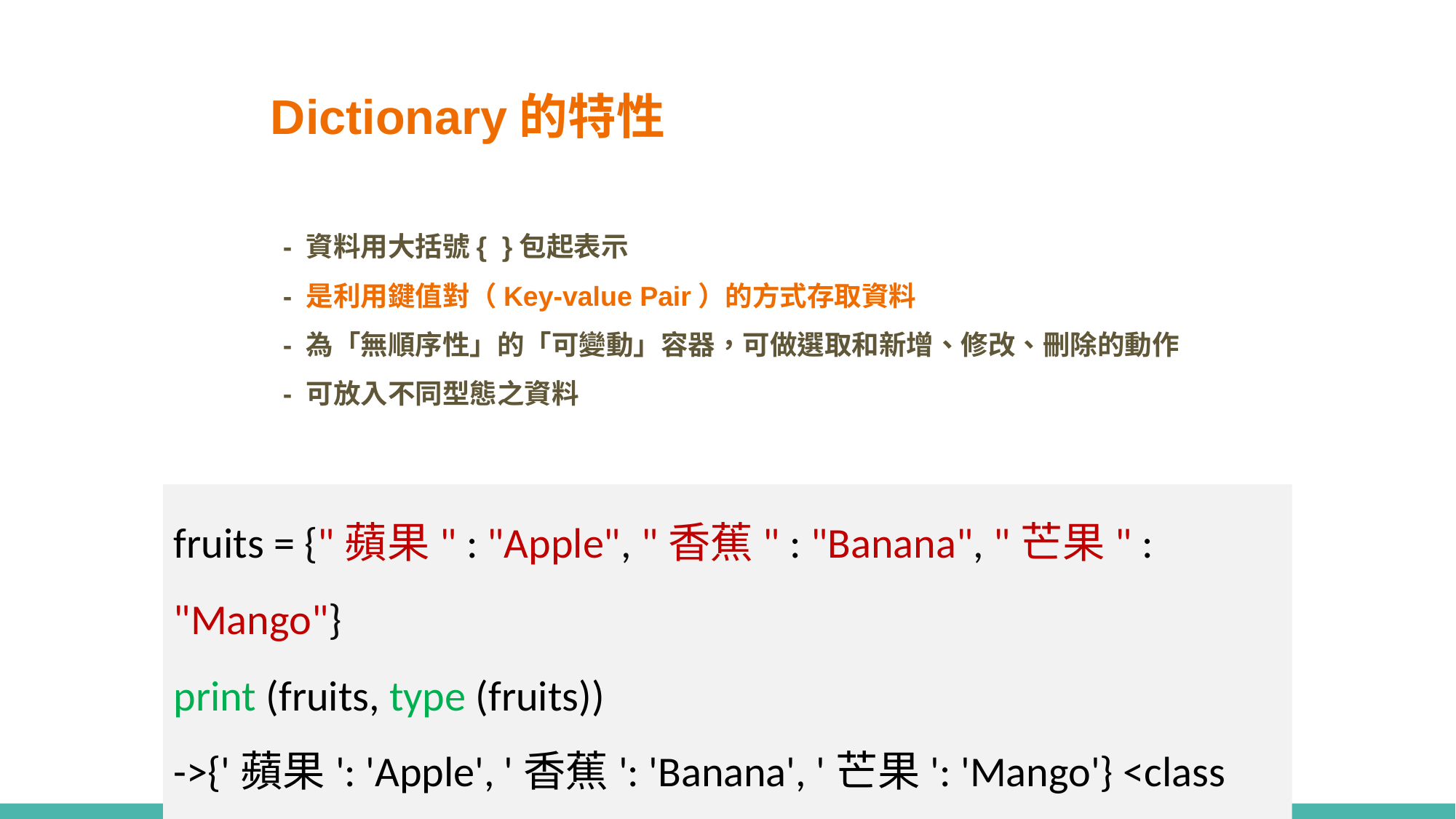

# Dictionary的特性
- 資料用大括號{  }包起表示
- 是利用鍵值對（Key-value Pair）的方式存取資料
- 為「無順序性」的「可變動」容器，可做選取和新增、修改、刪除的動作
- 可放入不同型態之資料
fruits = {"蘋果" : "Apple", "香蕉" : "Banana", "芒果" : "Mango"}
print (fruits, type (fruits))
->{'蘋果': 'Apple', '香蕉': 'Banana', '芒果': 'Mango'} <class 'dict'>